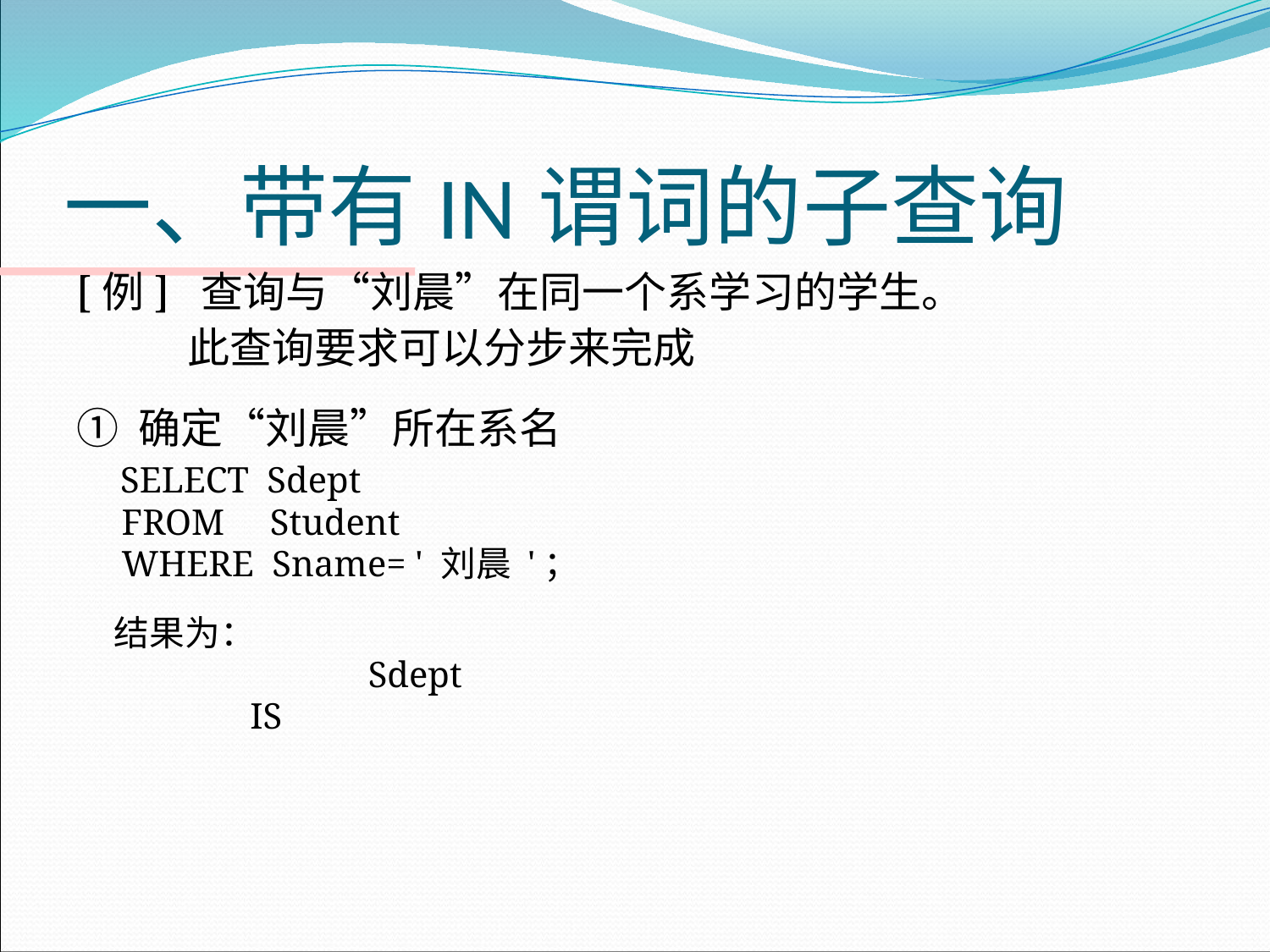

# 一、带有IN谓词的子查询
[例]  查询与“刘晨”在同一个系学习的学生。
         此查询要求可以分步来完成
① 确定“刘晨”所在系名
    SELECT  Sdept
     FROM     Student
     WHERE  Sname= ' 刘晨 '；
	结果为：
			Sdept
               	 IS

316